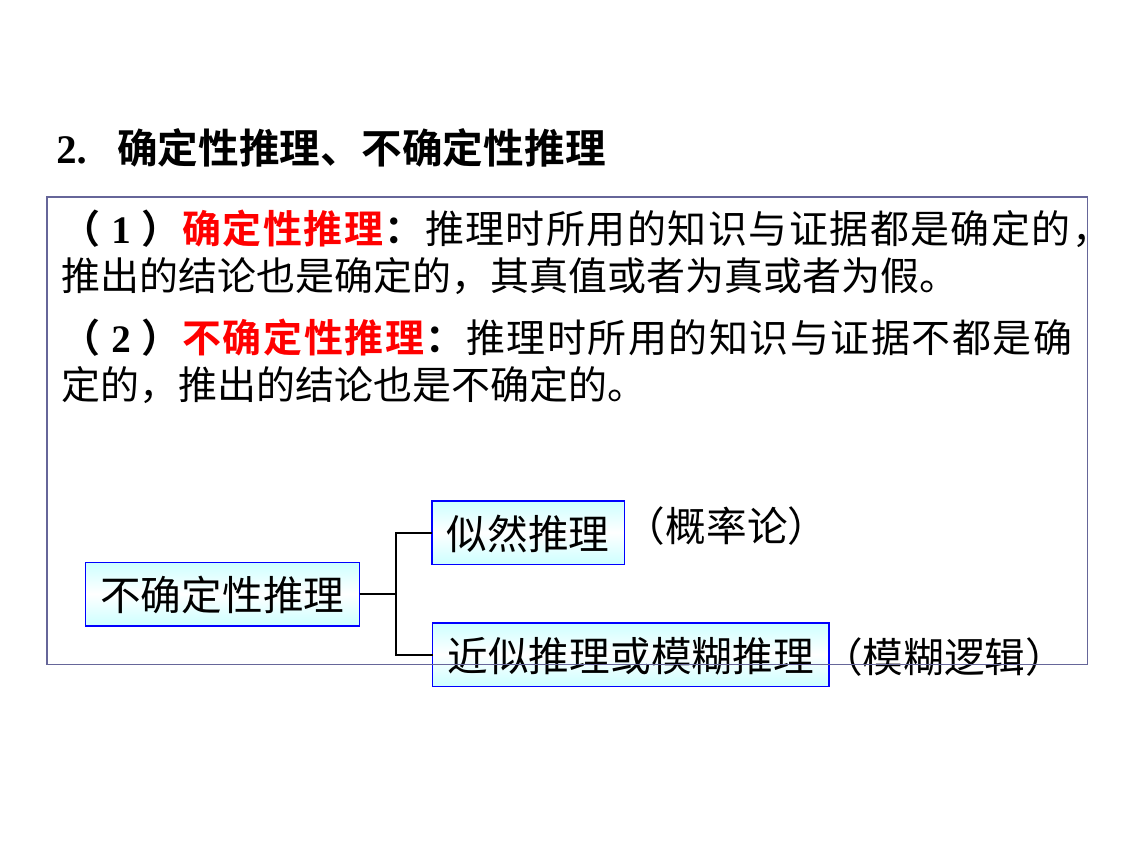

2.  确定性推理、不确定性推理
（1）确定性推理：推理时所用的知识与证据都是确定的，推出的结论也是确定的，其真值或者为真或者为假。
（2）不确定性推理：推理时所用的知识与证据不都是确定的，推出的结论也是不确定的。

（概率论）
似然推理
不确定性推理
近似推理或模糊推理
（模糊逻辑）